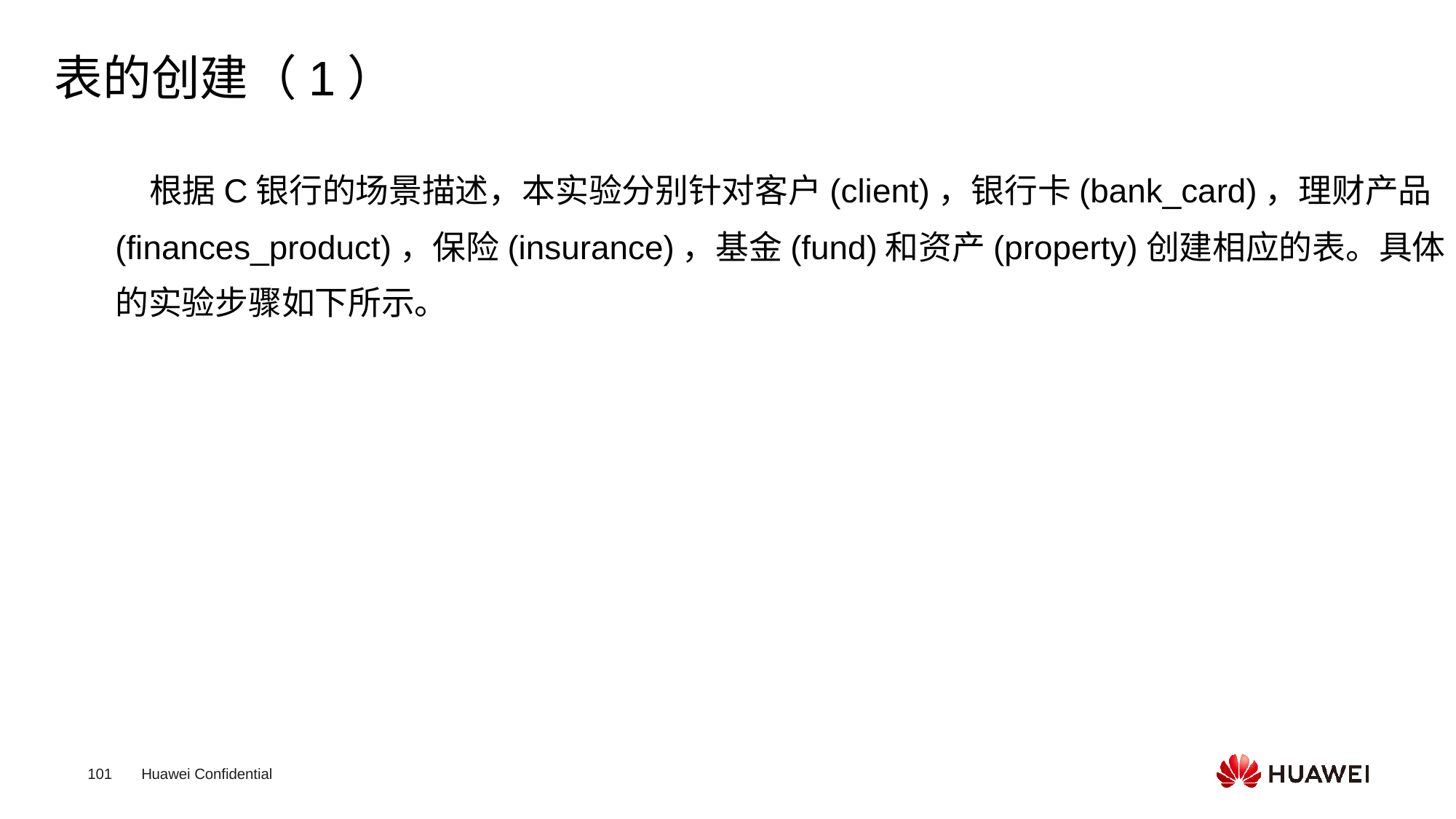

# 表的创建（1）
    根据C银行的场景描述，本实验分别针对客户(client)，银行卡(bank_card)，理财产品(finances_product)，保险(insurance)，基金(fund)和资产(property)创建相应的表。具体的实验步骤如下所示。
Text
Text
Text
Text
Text
Text
Text
Text
Text
Text
Text
Text
Text
Text
Text
Text
Text
Text
Text
Text
Text
Text
Text
Text
Text
Text
Text
Text
Text
Text
Text
Text
Text
Text
Text
Text
Text
Text
Text
Text
Text
Text
Text
Text
Text
Text